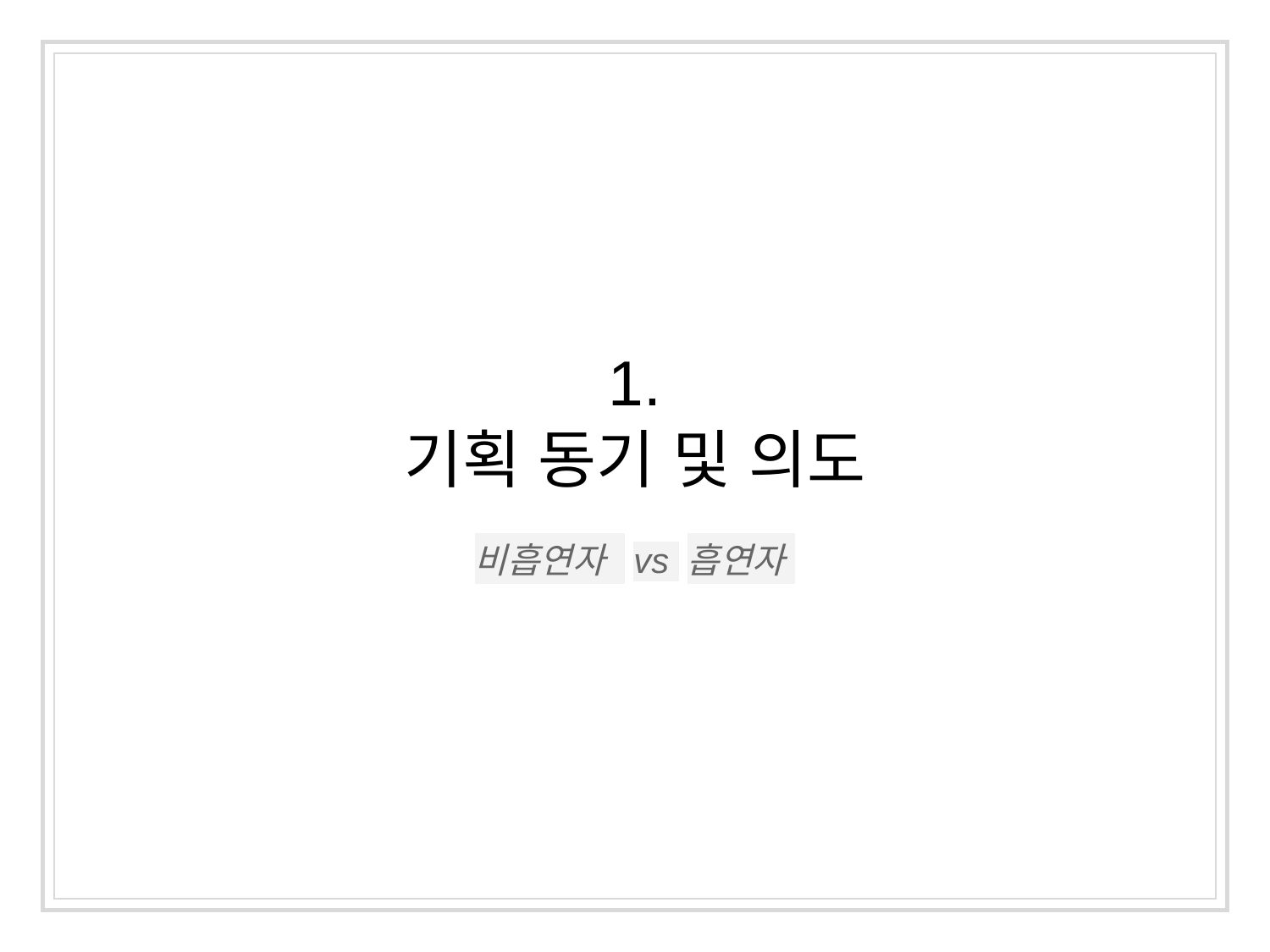

# 1.
기획 동기 및 의도
비흡연자  vs 흡연자